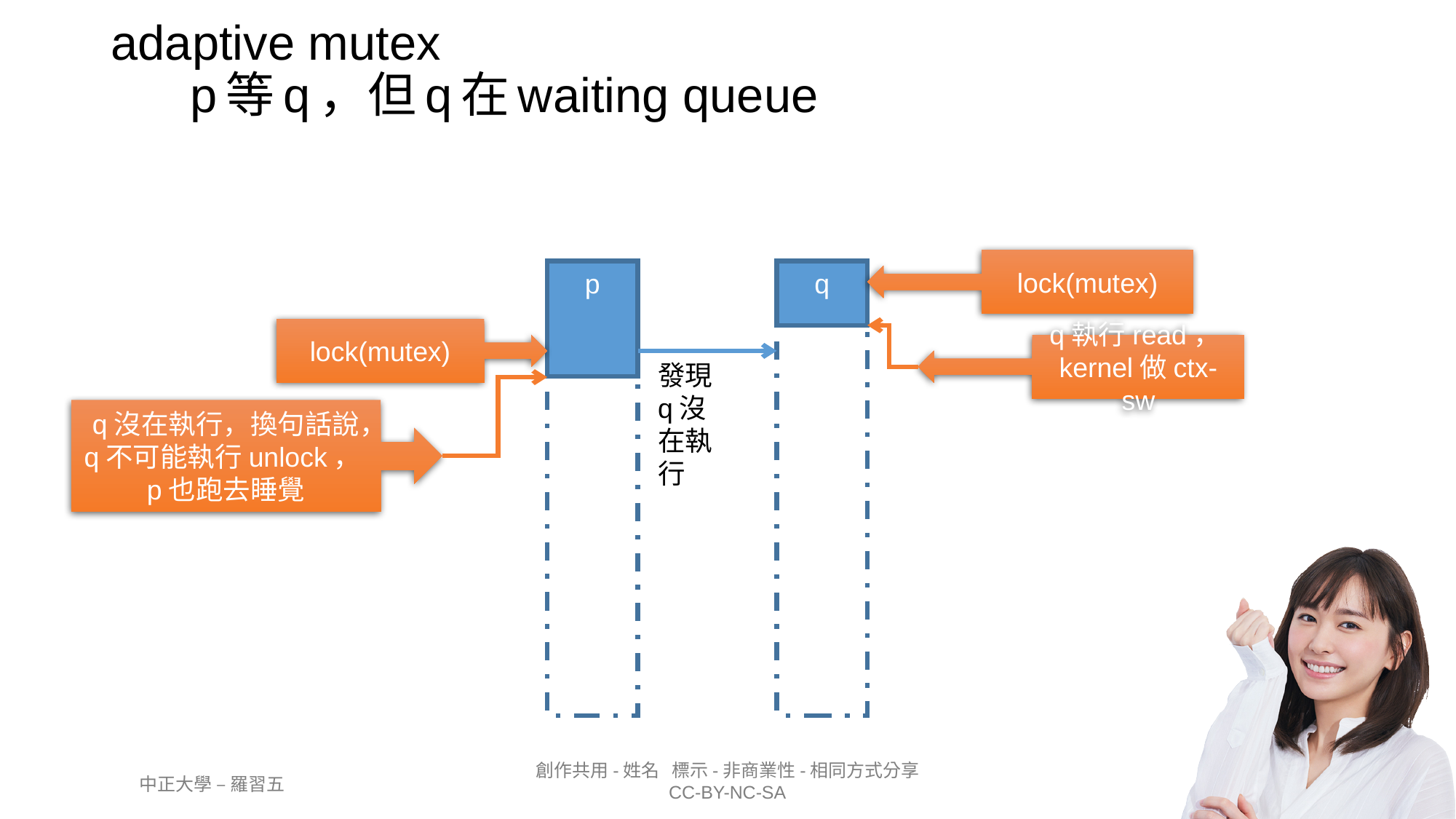

# adaptive mutex p等q，但q在waiting queue

lock(mutex)
p
q
lock(mutex)

q執行read，kernel做ctx-sw
發現q沒在執行

q沒在執行，換句話說，q不可能執行unlock，p也跑去睡覺